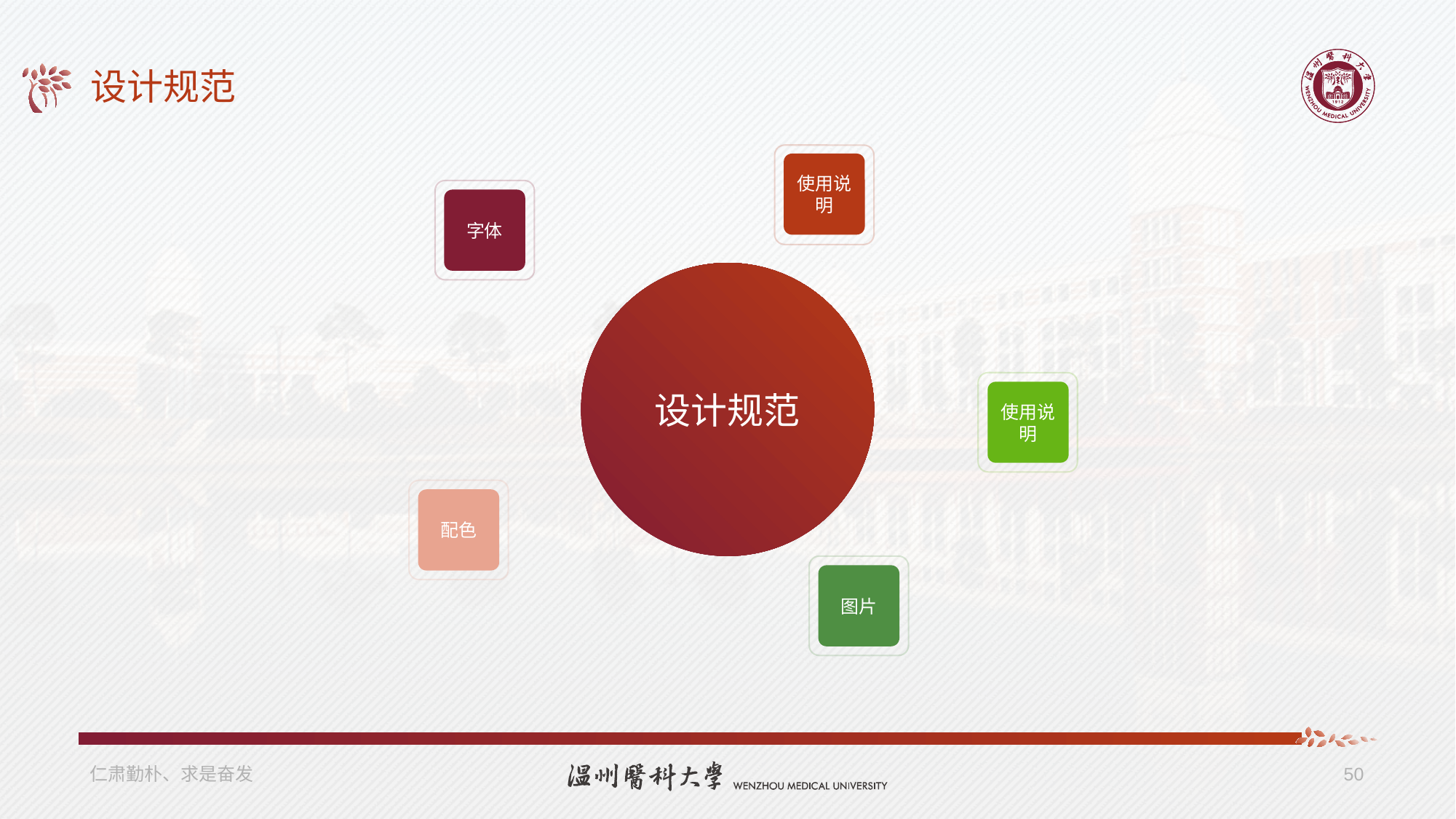

# 设计规范

使用说明

字体

设计规范

使用说明

配色

图片
仁肃勤朴、求是奋发
50